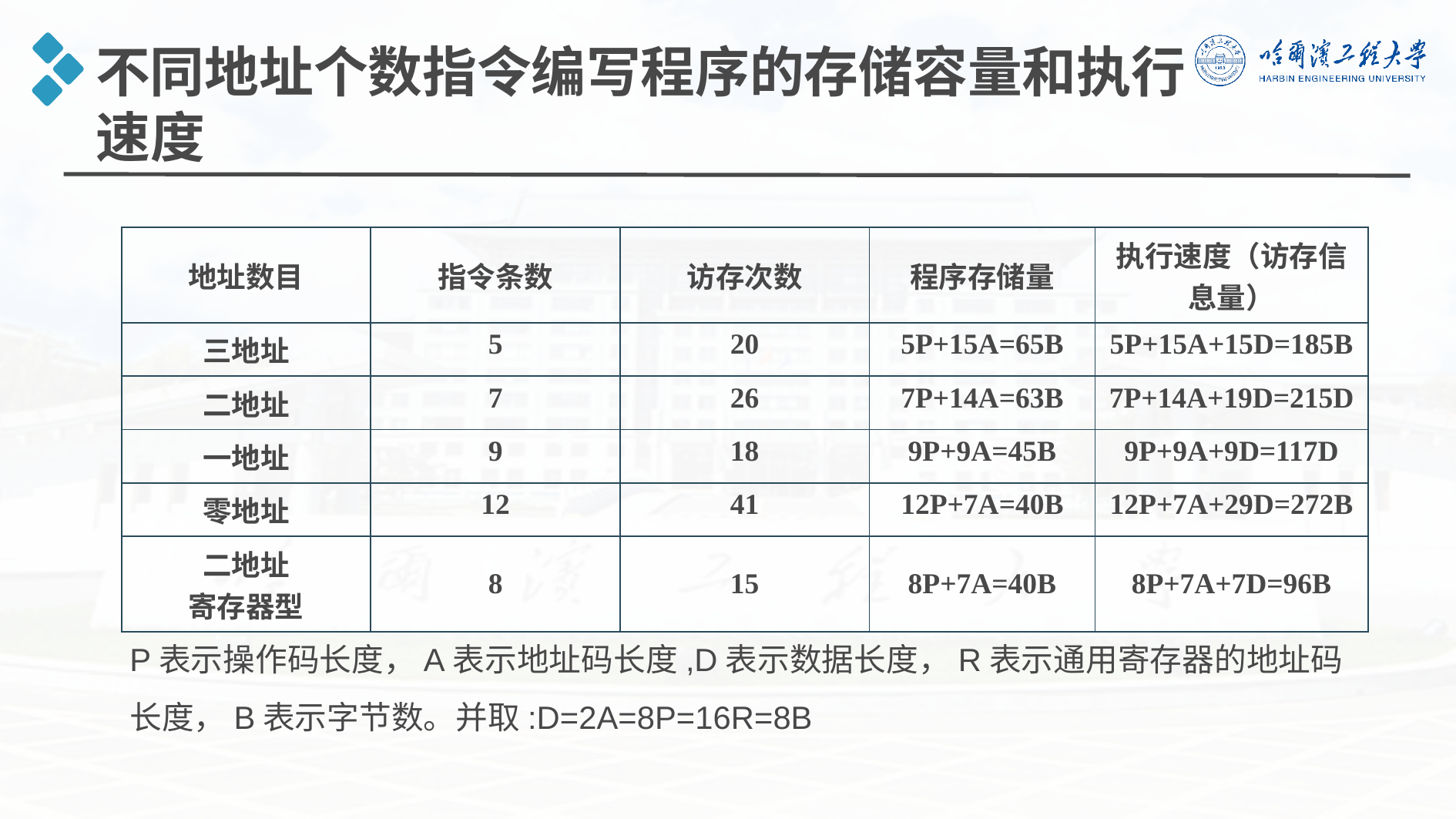

不同地址个数指令编写程序的存储容量和执行速度

| 地址数目 | 指令条数 | 访存次数 | 程序存储量 | 执行速度（访存信息量） |
| --- | --- | --- | --- | --- |
| 三地址 | 5 | 20 | 5P+15A=65B | 5P+15A+15D=185B |
| 二地址 | 7 | 26 | 7P+14A=63B | 7P+14A+19D=215D |
| 一地址 | 9 | 18 | 9P+9A=45B | 9P+9A+9D=117D |
| 零地址 | 12 | 41 | 12P+7A=40B | 12P+7A+29D=272B |
| 二地址 寄存器型 | 8 | 15 | 8P+7A=40B | 8P+7A+7D=96B |
P表示操作码长度，A表示地址码长度,D表示数据长度，R表示通用寄存器的地址码长度，B表示字节数。并取:D=2A=8P=16R=8B